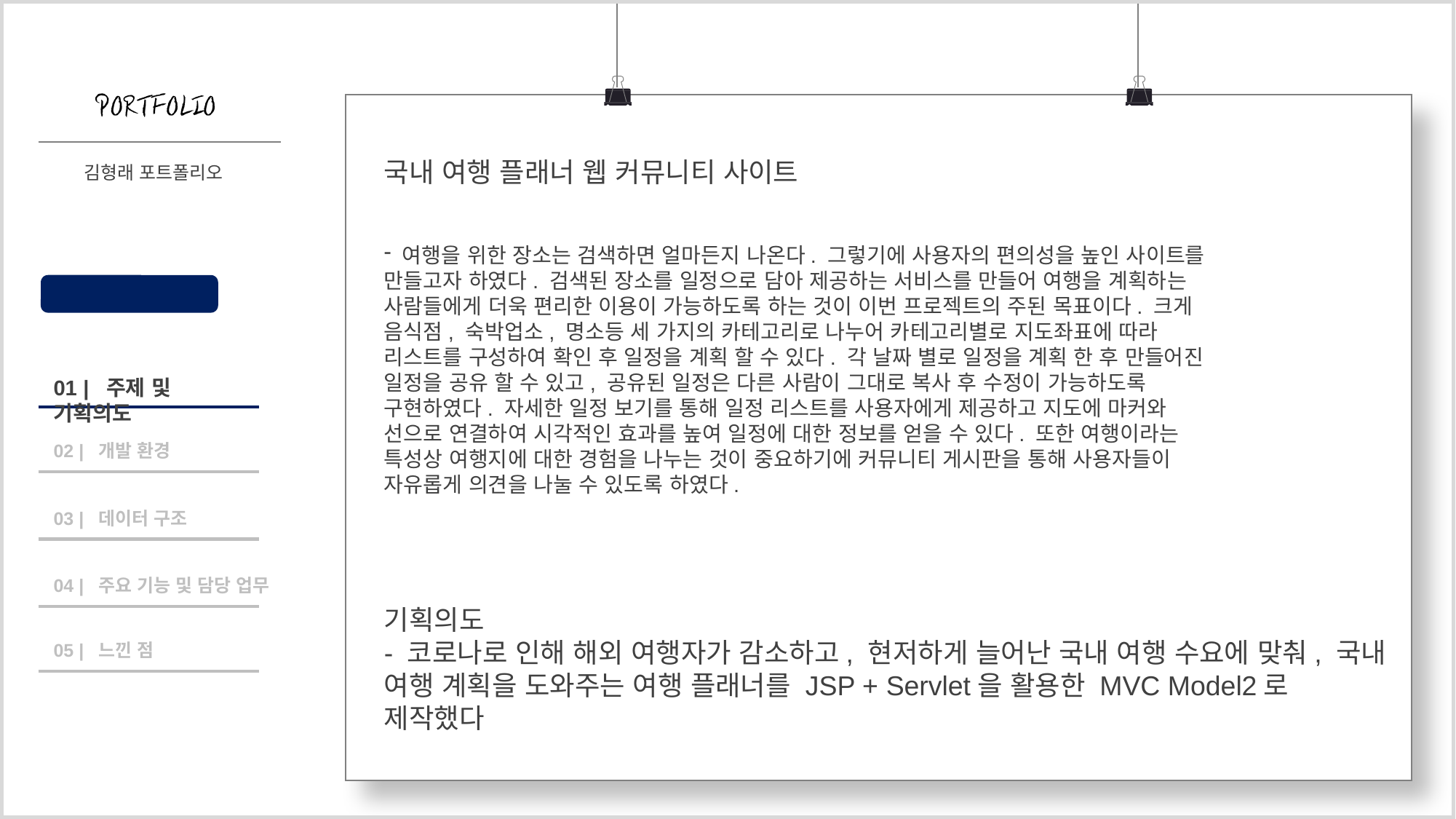

국내 여행 플래너 웹 커뮤니티 사이트

 여행을 위한 장소는 검색하면 얼마든지 나온다. 그렇기에 사용자의 편의성을 높인 사이트를 만들고자 하였다. 검색된 장소를 일정으로 담아 제공하는 서비스를 만들어 여행을 계획하는 사람들에게 더욱 편리한 이용이 가능하도록 하는 것이 이번 프로젝트의 주된 목표이다. 크게 음식점, 숙박업소, 명소등 세 가지의 카테고리로 나누어 카테고리별로 지도좌표에 따라 리스트를 구성하여 확인 후 일정을 계획 할 수 있다. 각 날짜 별로 일정을 계획 한 후 만들어진 일정을 공유 할 수 있고, 공유된 일정은 다른 사람이 그대로 복사 후 수정이 가능하도록 구현하였다. 자세한 일정 보기를 통해 일정 리스트를 사용자에게 제공하고 지도에 마커와 선으로 연결하여 시각적인 효과를 높여 일정에 대한 정보를 얻을 수 있다. 또한 여행이라는 특성상 여행지에 대한 경험을 나누는 것이 중요하기에 커뮤니티 게시판을 통해 사용자들이 자유롭게 의견을 나눌 수 있도록 하였다.

기획의도
- 코로나로 인해 해외 여행자가 감소하고, 현저하게 늘어난 국내 여행 수요에 맞춰, 국내 여행 계획을 도와주는 여행 플래너를 JSP + Servlet을 활용한 MVC Model2로 제작했다